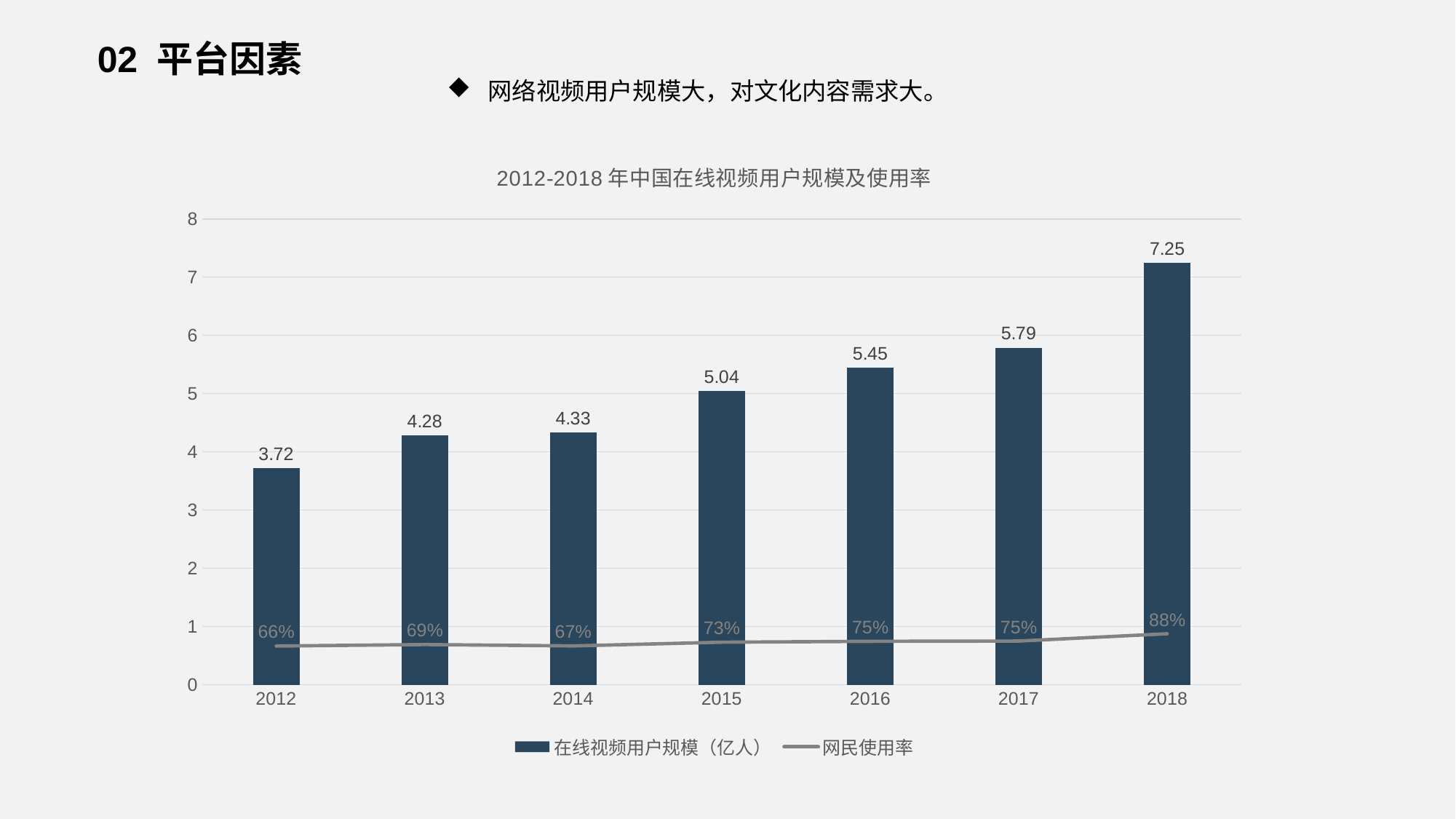

02 平台因素
网络视频用户规模大，对文化内容需求大。

### Chart: 2012-2018年中国在线视频用户规模及使用率

| Category | 在线视频用户规模（亿人） | 网民使用率 |
|---|---|---|
| 2012 | 3.72 | 0.664 |
| 2013 | 4.28 | 0.69 |
| 2014 | 4.33 | 0.666 |
| 2015 | 5.04 | 0.73 |
| 2016 | 5.45 | 0.745 |
| 2017 | 5.79 | 0.75 |
| 2018 | 7.25 | 0.875 |